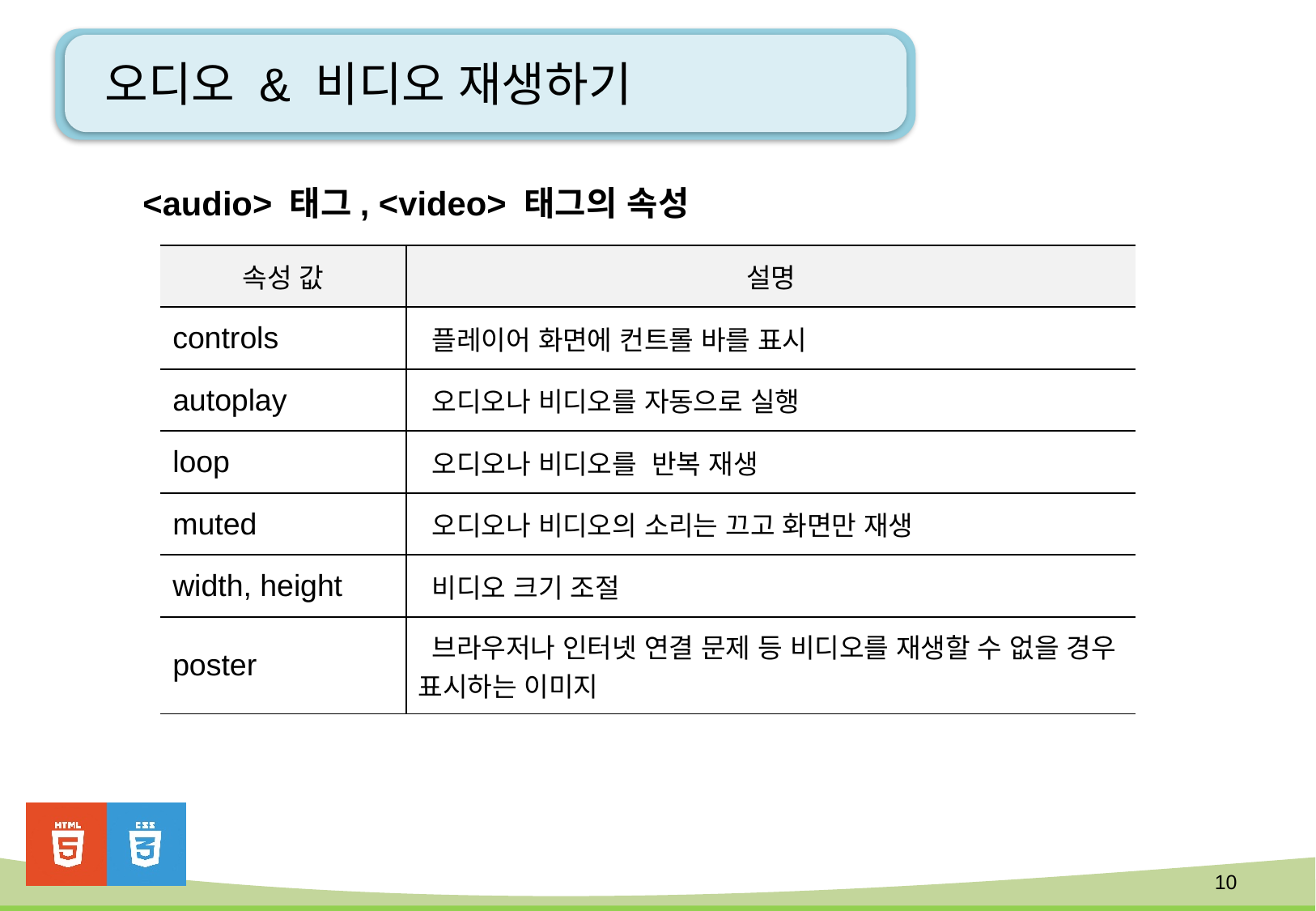

# 오디오 & 비디오 재생하기
    <audio> 태그, <video> 태그의 속성
| 속성 값 | 설명 |
| --- | --- |
| controls | 플레이어 화면에 컨트롤 바를 표시 |
| autoplay | 오디오나 비디오를 자동으로 실행 |
| loop | 오디오나 비디오를 반복 재생 |
| muted | 오디오나 비디오의 소리는 끄고 화면만 재생 |
| width, height | 비디오 크기 조절 |
| poster | 브라우저나 인터넷 연결 문제 등 비디오를 재생할 수 없을 경우 표시하는 이미지 |
10